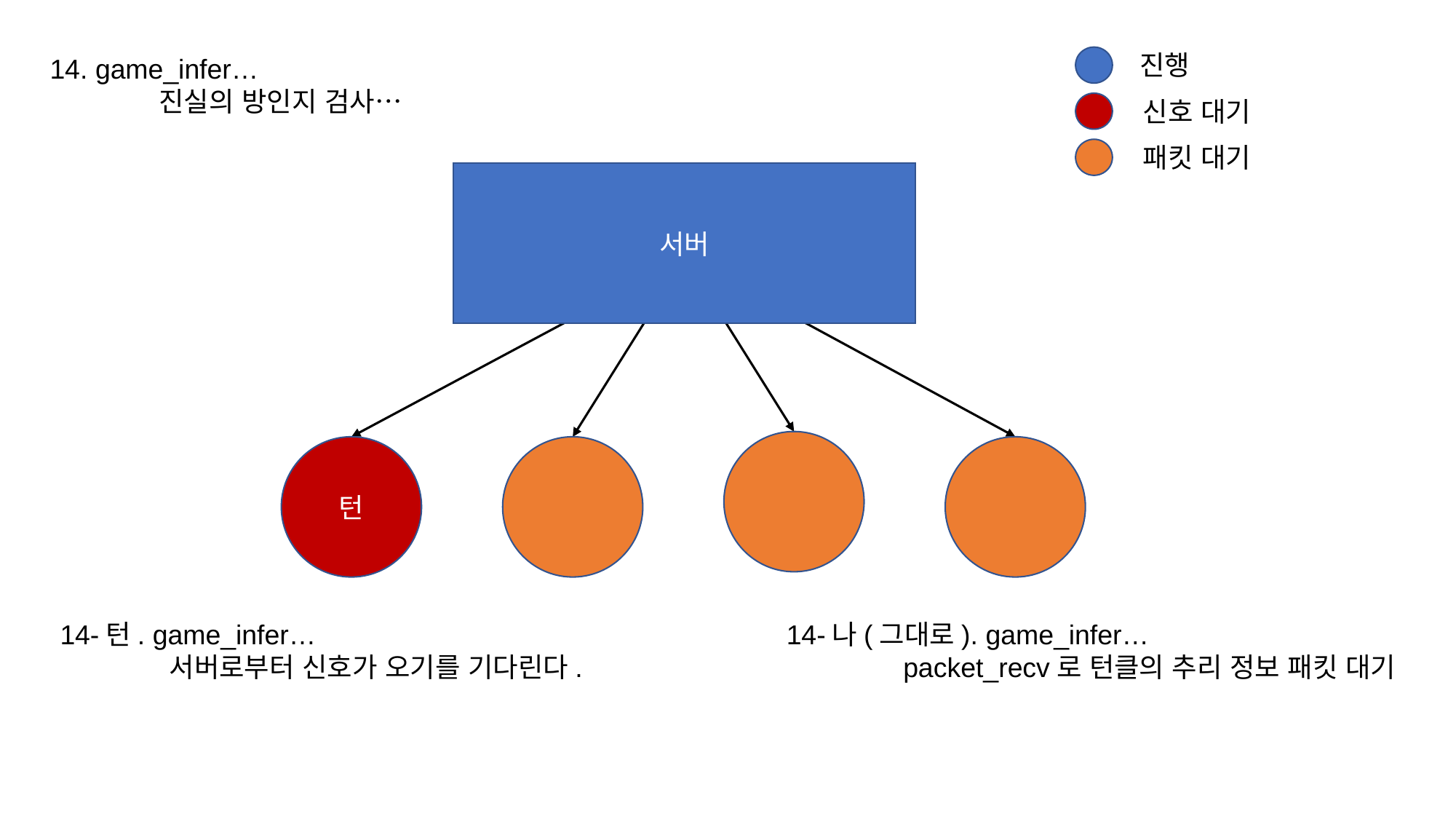

진행
14. game_infer…
	진실의 방인지 검사…

신호 대기

패킷 대기

서버

턴

14-턴. game_infer…
	서버로부터 신호가 오기를 기다린다.
14-나(그대로). game_infer…
	 packet_recv로 턴클의 추리 정보 패킷 대기